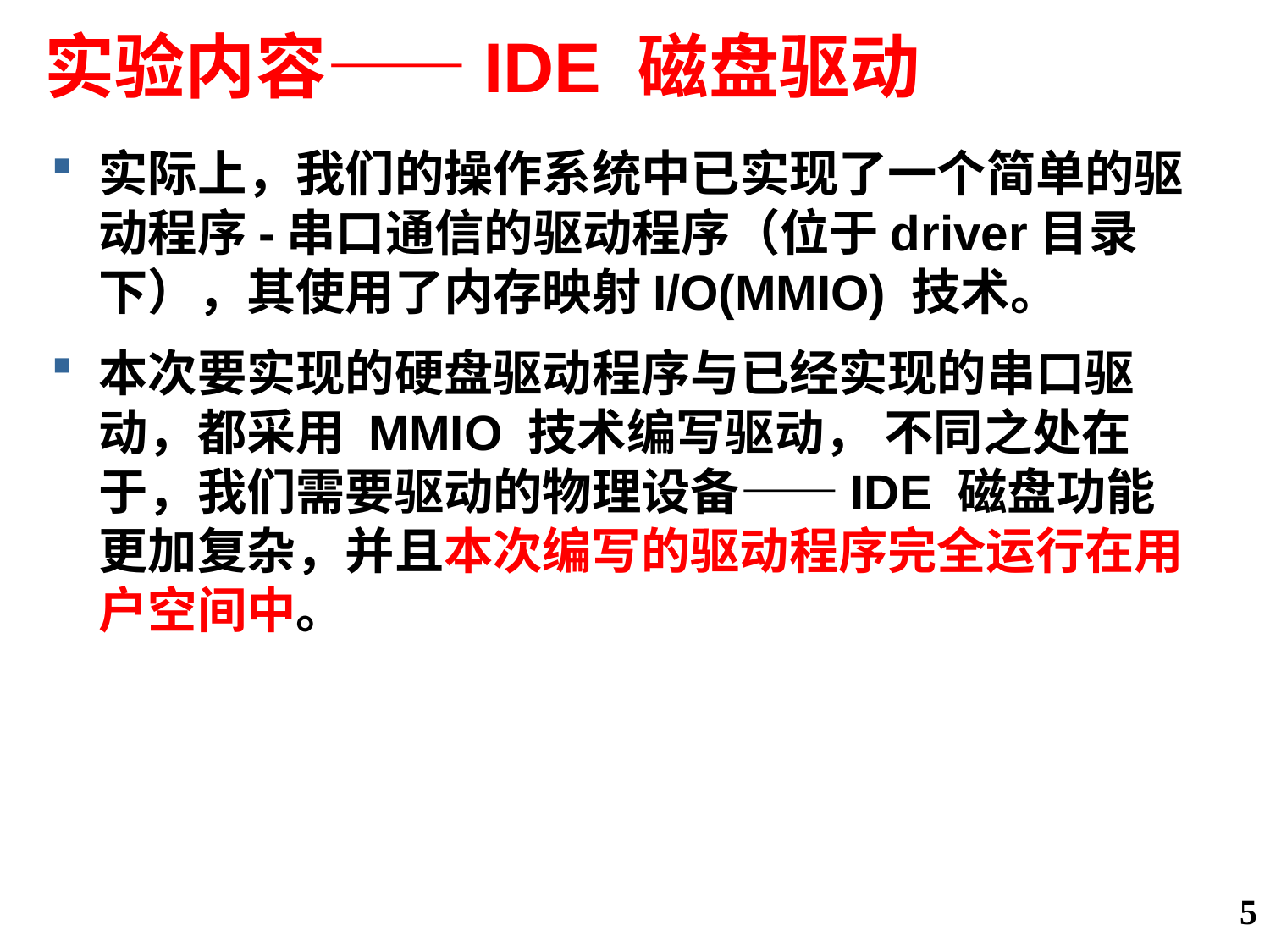

# 实验内容——IDE 磁盘驱动
实际上，我们的操作系统中已实现了一个简单的驱动程序-串口通信的驱动程序（位于driver目录下），其使用了内存映射I/O(MMIO) 技术。
本次要实现的硬盘驱动程序与已经实现的串口驱动，都采用 MMIO 技术编写驱动， 不同之处在于，我们需要驱动的物理设备——IDE 磁盘功能更加复杂，并且本次编写的驱动程序完全运行在用户空间中。